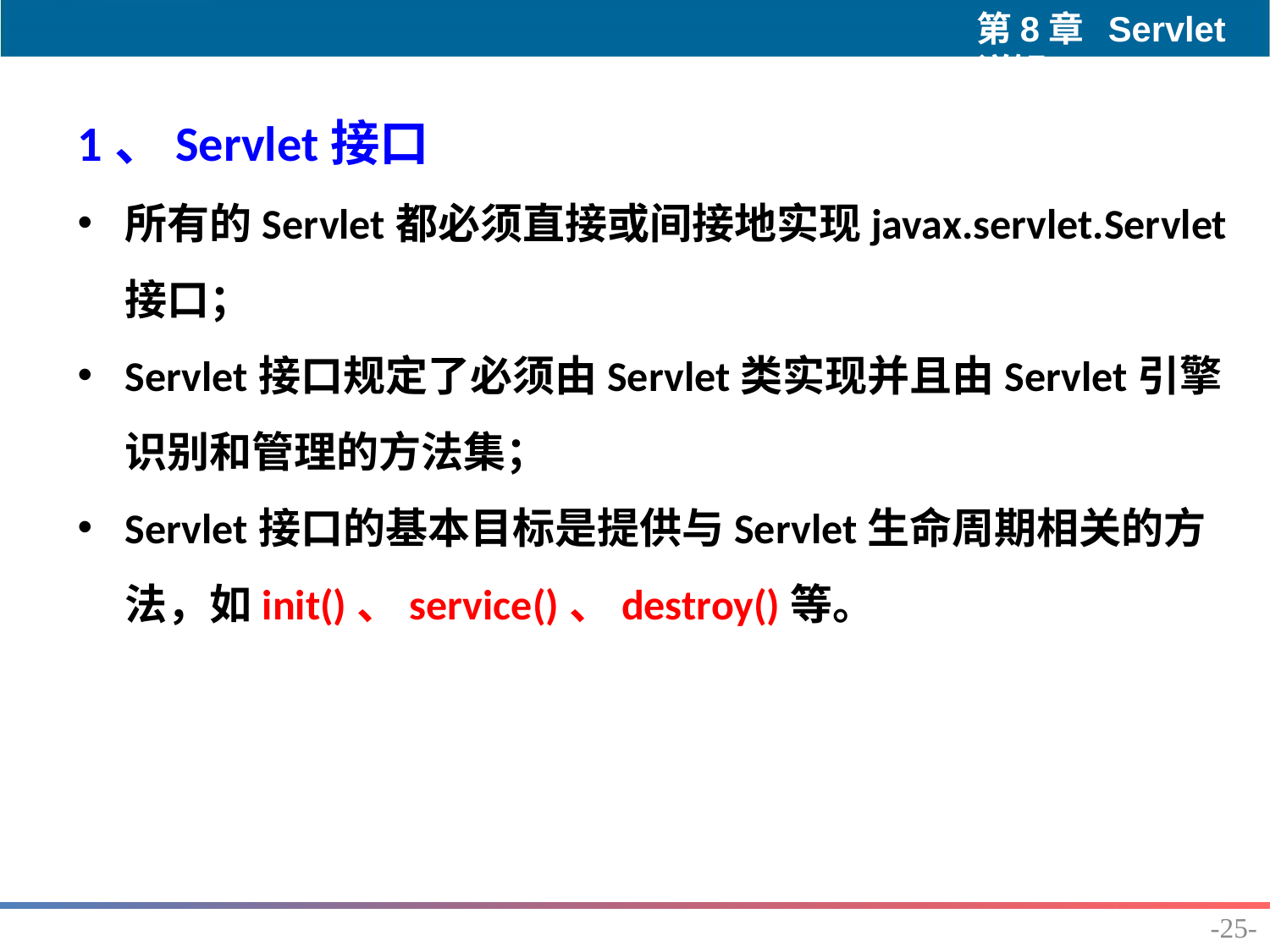

1、Servlet接口
所有的Servlet都必须直接或间接地实现javax.servlet.Servlet接口；
Servlet接口规定了必须由Servlet类实现并且由Servlet引擎识别和管理的方法集；
Servlet接口的基本目标是提供与Servlet生命周期相关的方法，如init()、service()、destroy()等。
-25-